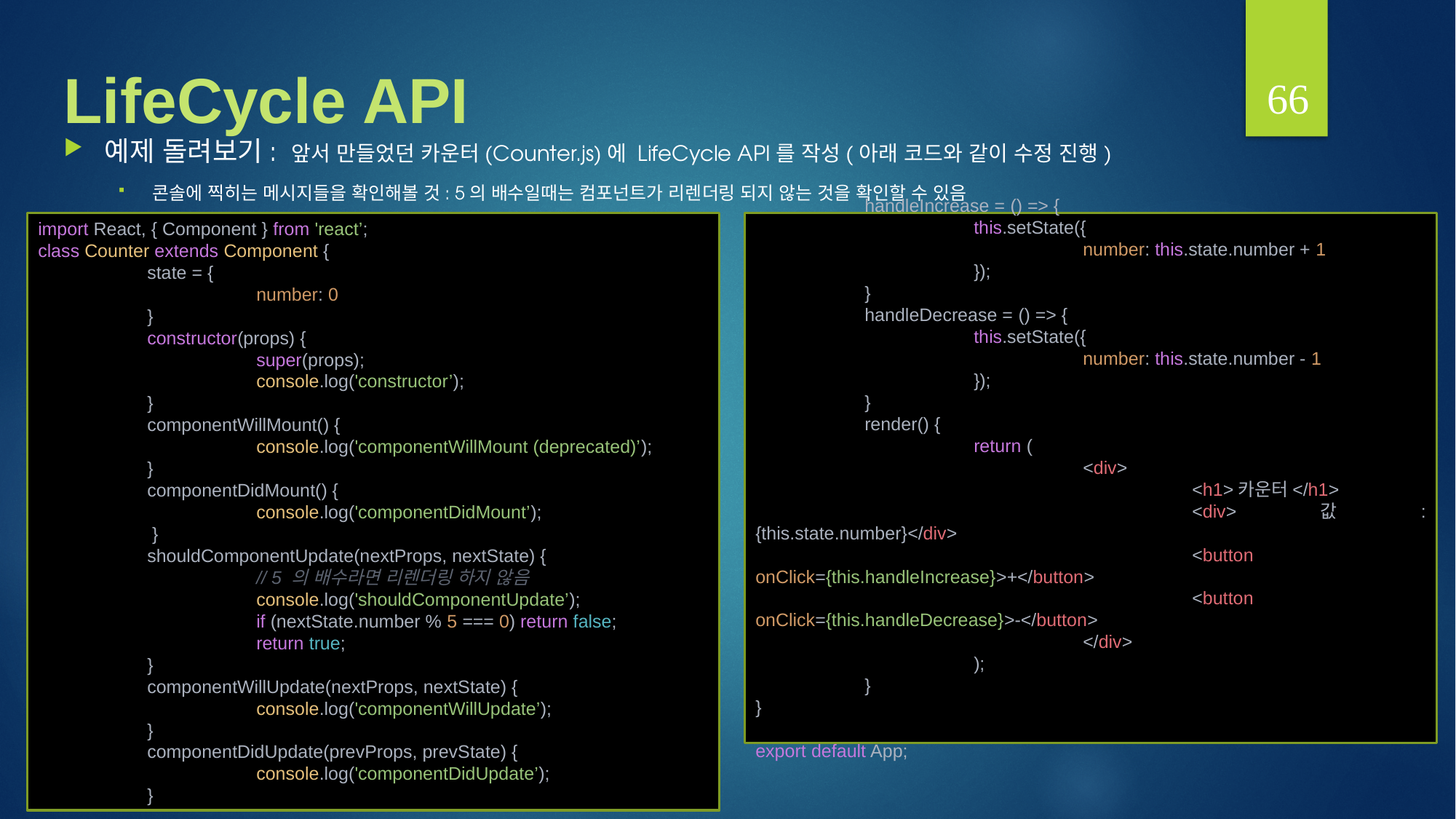

66
# LifeCycle API
예제 돌려보기: 앞서 만들었던 카운터(Counter.js)에 LifeCycle API를 작성(아래 코드와 같이 수정 진행)
콘솔에 찍히는 메시지들을 확인해볼 것: 5의 배수일때는 컴포넌트가 리렌더링 되지 않는 것을 확인할 수 있음
import React, { Component } from 'react’;
class Counter extends Component {
	state = {
		number: 0
	}
	constructor(props) {
		super(props);
		console.log('constructor’);
	}
	componentWillMount() {
		console.log('componentWillMount (deprecated)’);
	}
	componentDidMount() {
		console.log('componentDidMount’);
	 }
	shouldComponentUpdate(nextProps, nextState) {
		// 5 의 배수라면 리렌더링 하지 않음
		console.log('shouldComponentUpdate’);
		if (nextState.number % 5 === 0) return false;
		return true;
	}
	componentWillUpdate(nextProps, nextState) {
		console.log('componentWillUpdate’);
	}
	componentDidUpdate(prevProps, prevState) {
		console.log('componentDidUpdate’);
	}
	handleIncrease = () => {
		this.setState({
			number: this.state.number + 1
		});
	}
	handleDecrease = () => {
		this.setState({
			number: this.state.number - 1
		});
	}
	render() {
		return (
			<div>
				<h1>카운터</h1>
				<div>값: {this.state.number}</div>
				<button onClick={this.handleIncrease}>+</button>
				<button onClick={this.handleDecrease}>-</button>
			</div>
		);
	}
}

export default App;